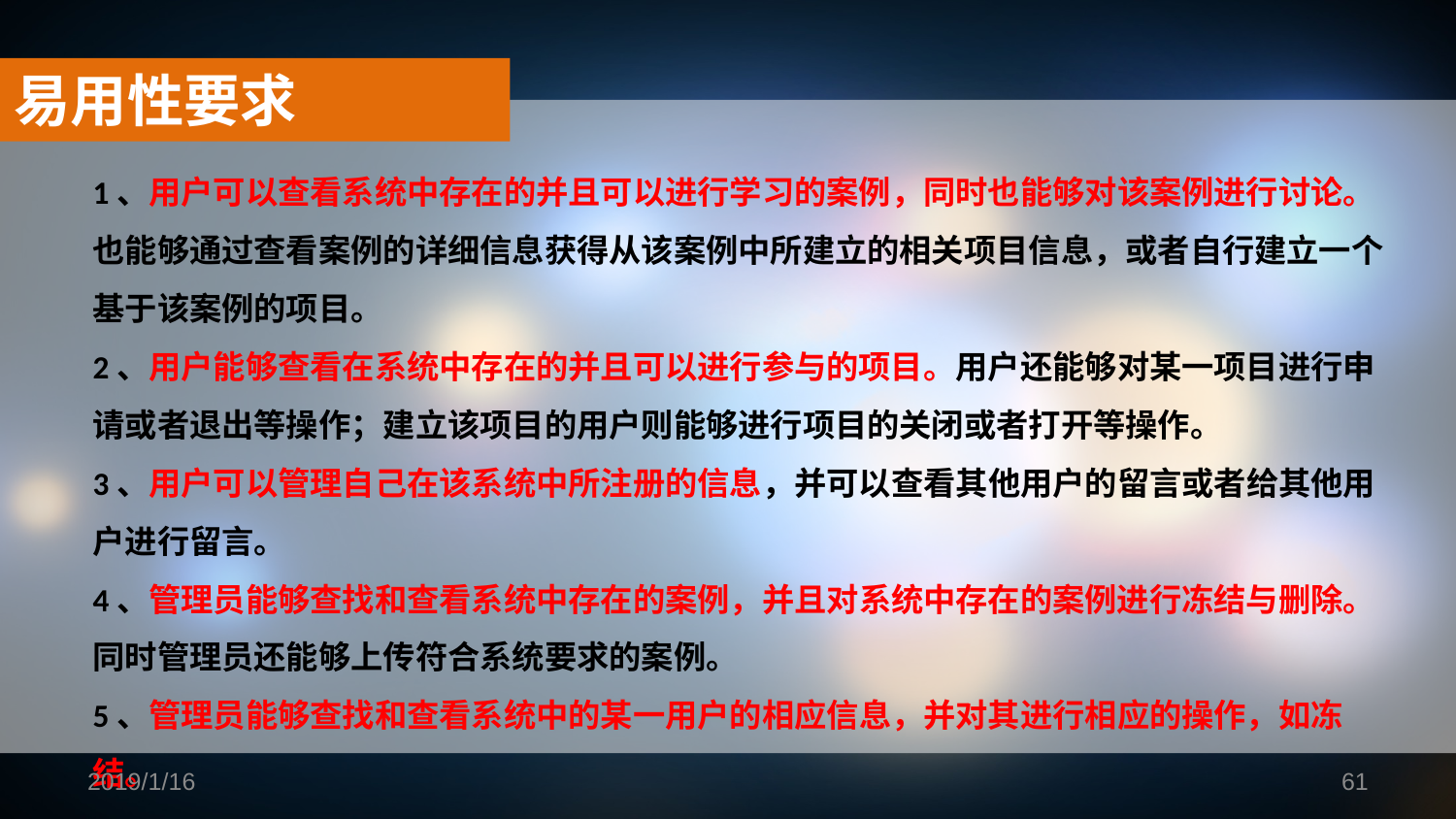

易用性要求

1、用户可以查看系统中存在的并且可以进行学习的案例，同时也能够对该案例进行讨论。也能够通过查看案例的详细信息获得从该案例中所建立的相关项目信息，或者自行建立一个基于该案例的项目。
2、用户能够查看在系统中存在的并且可以进行参与的项目。用户还能够对某一项目进行申请或者退出等操作；建立该项目的用户则能够进行项目的关闭或者打开等操作。
3、用户可以管理自己在该系统中所注册的信息，并可以查看其他用户的留言或者给其他用户进行留言。
4、管理员能够查找和查看系统中存在的案例，并且对系统中存在的案例进行冻结与删除。同时管理员还能够上传符合系统要求的案例。
5、管理员能够查找和查看系统中的某一用户的相应信息，并对其进行相应的操作，如冻结。
2019/1/16
61